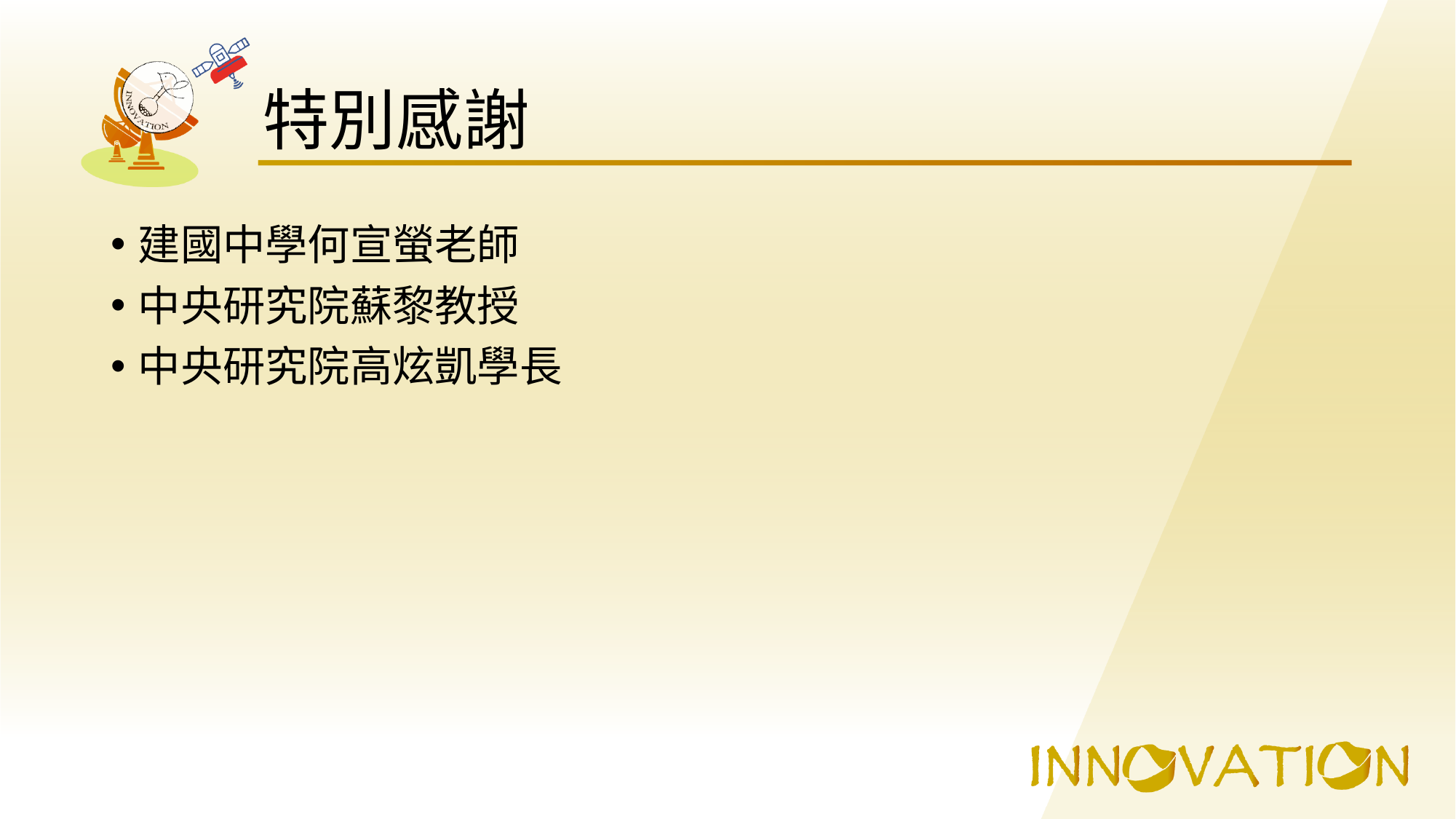

# 特別感謝
建國中學何宣螢老師
中央研究院蘇黎教授
中央研究院高炫凱學長